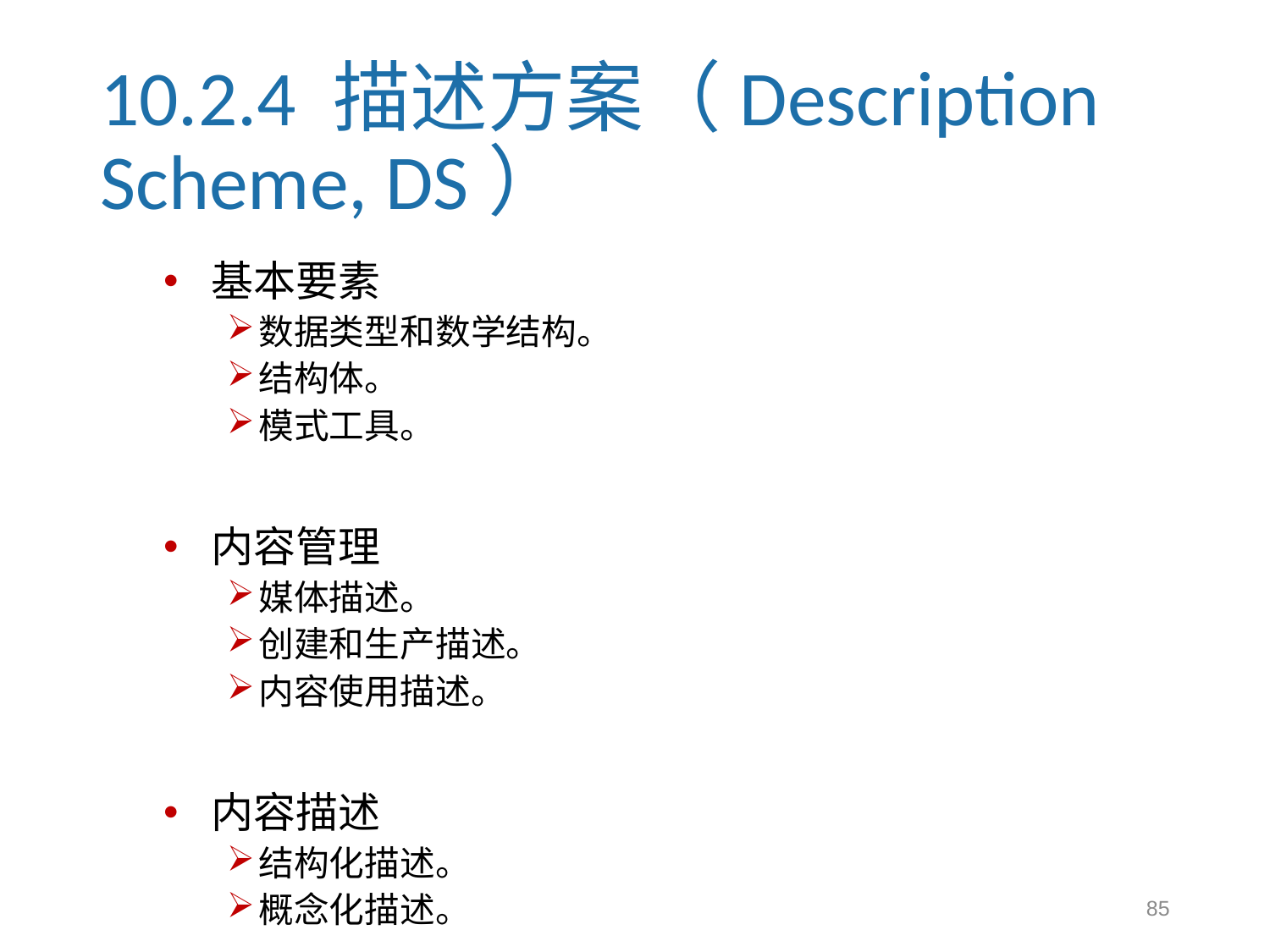

# 10.2.4 描述方案（Description Scheme, DS）
基本要素
数据类型和数学结构。
结构体。
模式工具。

内容管理
媒体描述。
创建和生产描述。
内容使用描述。

内容描述
结构化描述。
概念化描述。

85